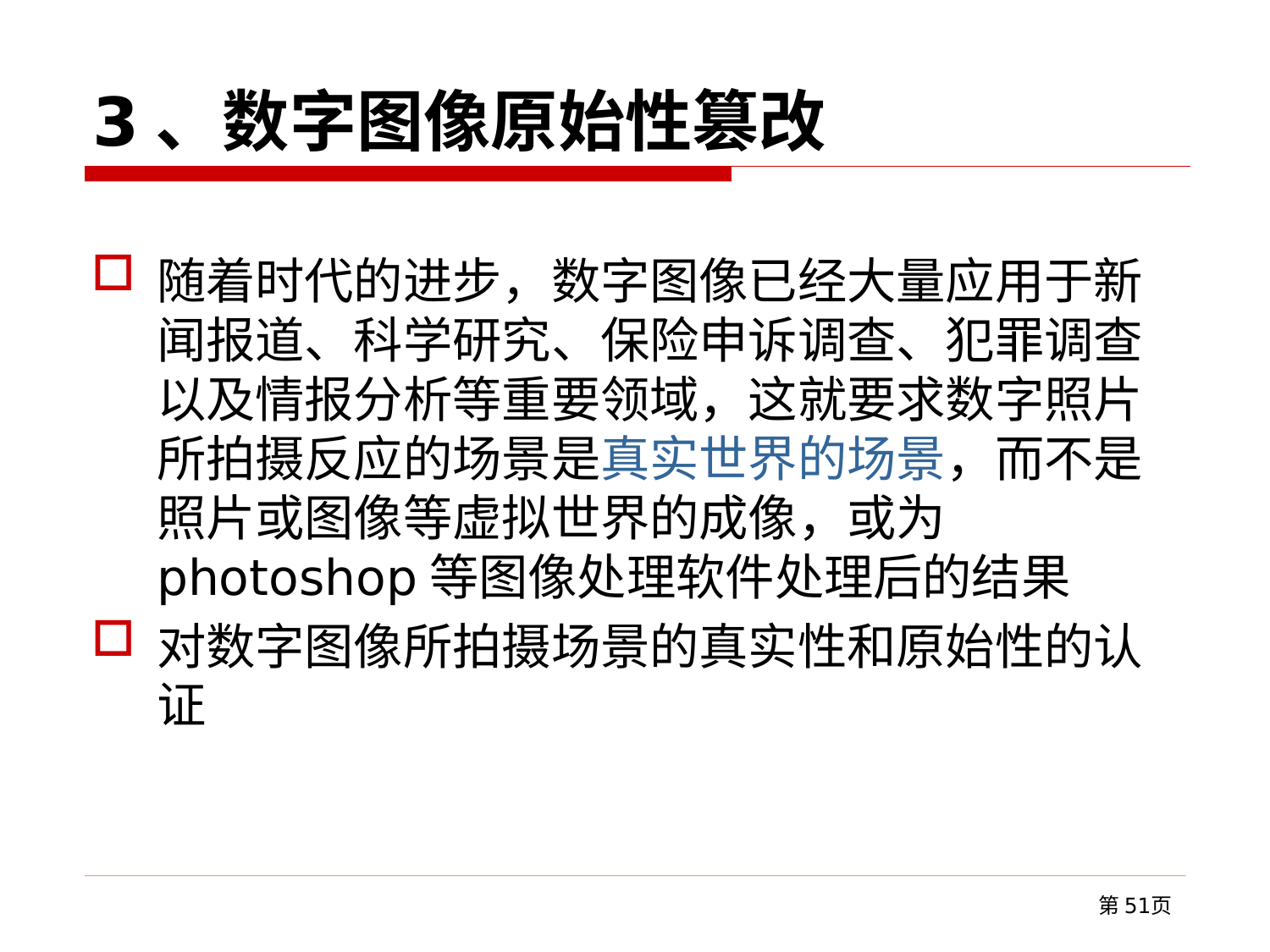

# 3、数字图像原始性篡改
随着时代的进步，数字图像已经大量应用于新闻报道、科学研究、保险申诉调查、犯罪调查以及情报分析等重要领域，这就要求数字照片所拍摄反应的场景是真实世界的场景，而不是照片或图像等虚拟世界的成像，或为photoshop等图像处理软件处理后的结果
对数字图像所拍摄场景的真实性和原始性的认证
51